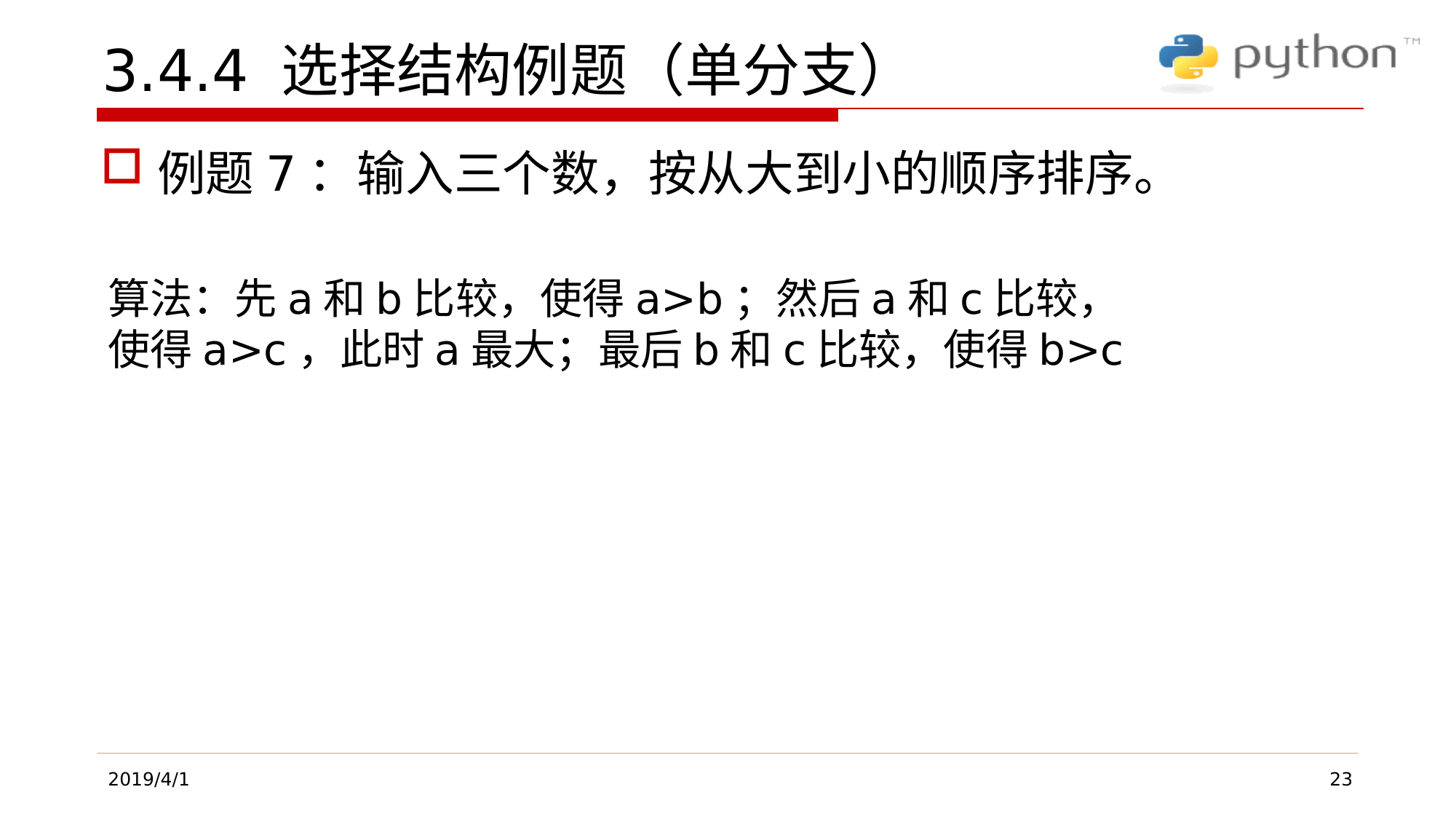

# 3.4.4 选择结构例题（单分支）
例题7：输入三个数，按从大到小的顺序排序。
算法：先a和b比较，使得a>b；然后a和c比较，使得a>c，此时a最大；最后b和c比较，使得b>c
23
2019/4/1